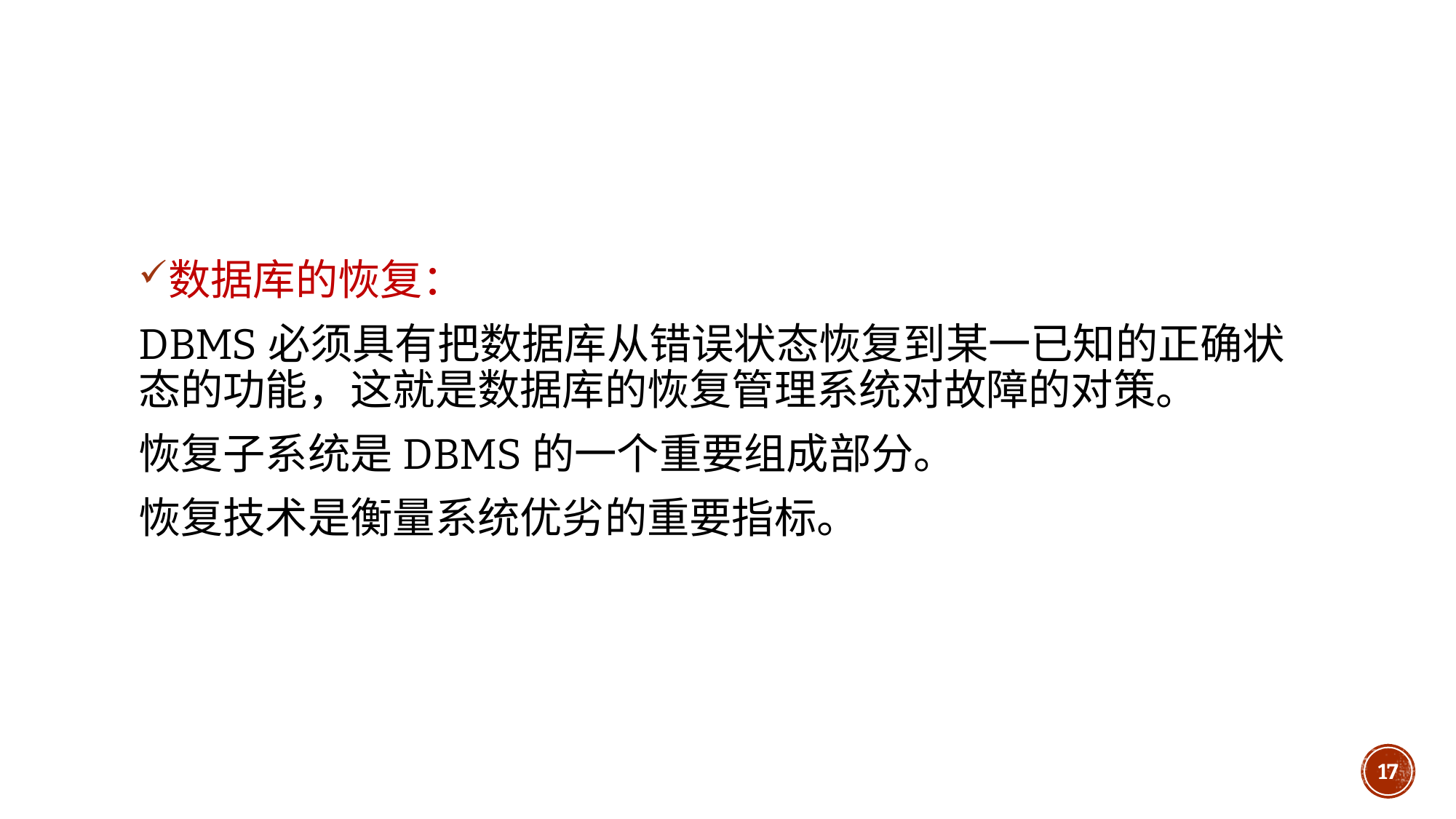

#
数据库的恢复：
DBMS必须具有把数据库从错误状态恢复到某一已知的正确状态的功能，这就是数据库的恢复管理系统对故障的对策。
恢复子系统是DBMS的一个重要组成部分。
恢复技术是衡量系统优劣的重要指标。
17